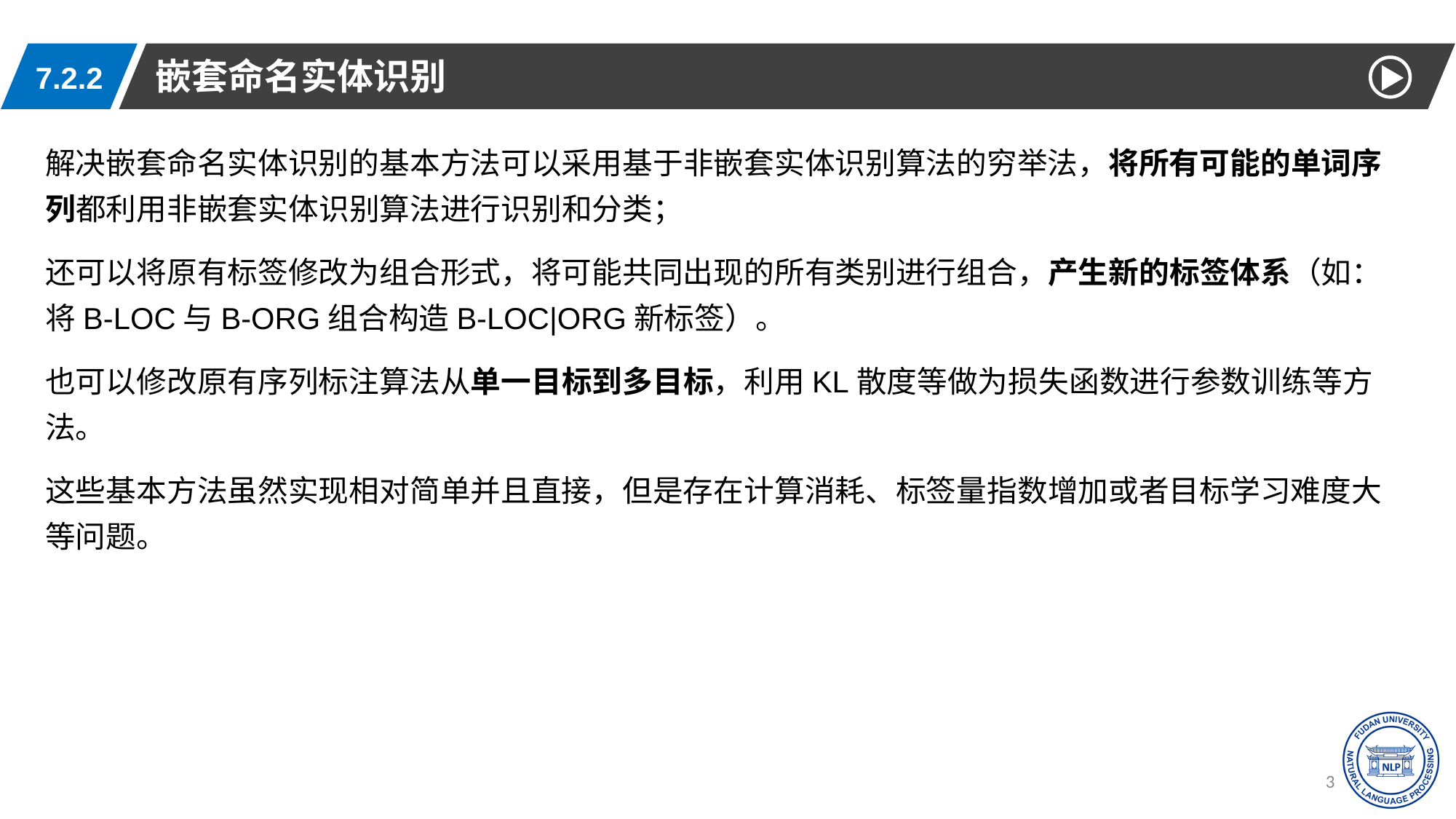

嵌套命名实体识别
7.2.2

解决嵌套命名实体识别的基本方法可以采用基于非嵌套实体识别算法的穷举法，将所有可能的单词序列都利用非嵌套实体识别算法进行识别和分类；
还可以将原有标签修改为组合形式，将可能共同出现的所有类别进行组合，产生新的标签体系（如：将B-LOC与B-ORG组合构造B-LOC|ORG新标签）。
也可以修改原有序列标注算法从单一目标到多目标，利用KL散度等做为损失函数进行参数训练等方法。
这些基本方法虽然实现相对简单并且直接，但是存在计算消耗、标签量指数增加或者目标学习难度大等问题。
30